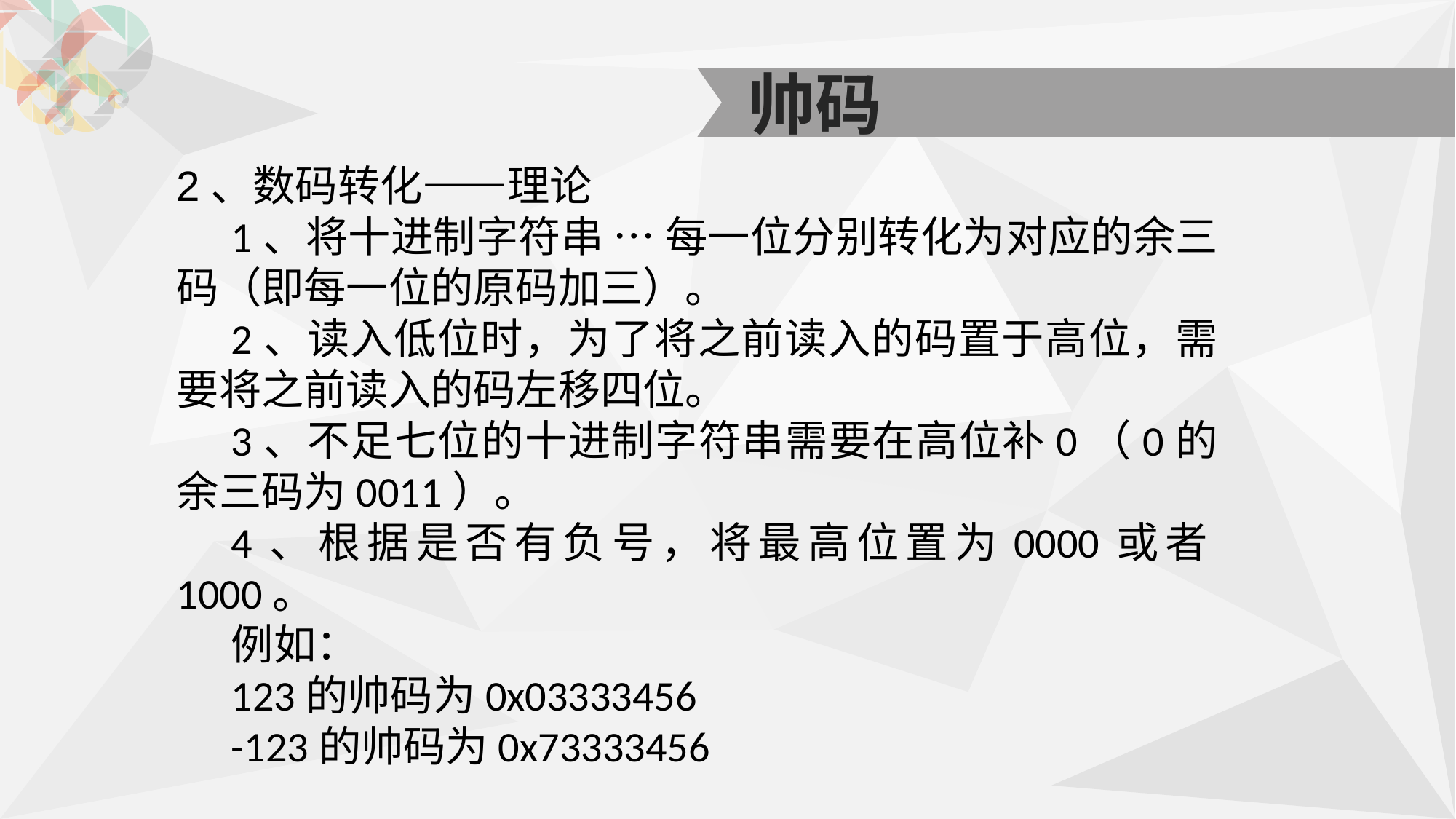

帅码

2、数码转化——理论
1、将十进制字符串 … 每一位分别转化为对应的余三码（即每一位的原码加三）。
2、读入低位时，为了将之前读入的码置于高位，需要将之前读入的码左移四位。
3、不足七位的十进制字符串需要在高位补0（0的余三码为0011）。
4、根据是否有负号，将最高位置为0000或者1000。
例如：
123的帅码为0x03333456
-123的帅码为0x73333456